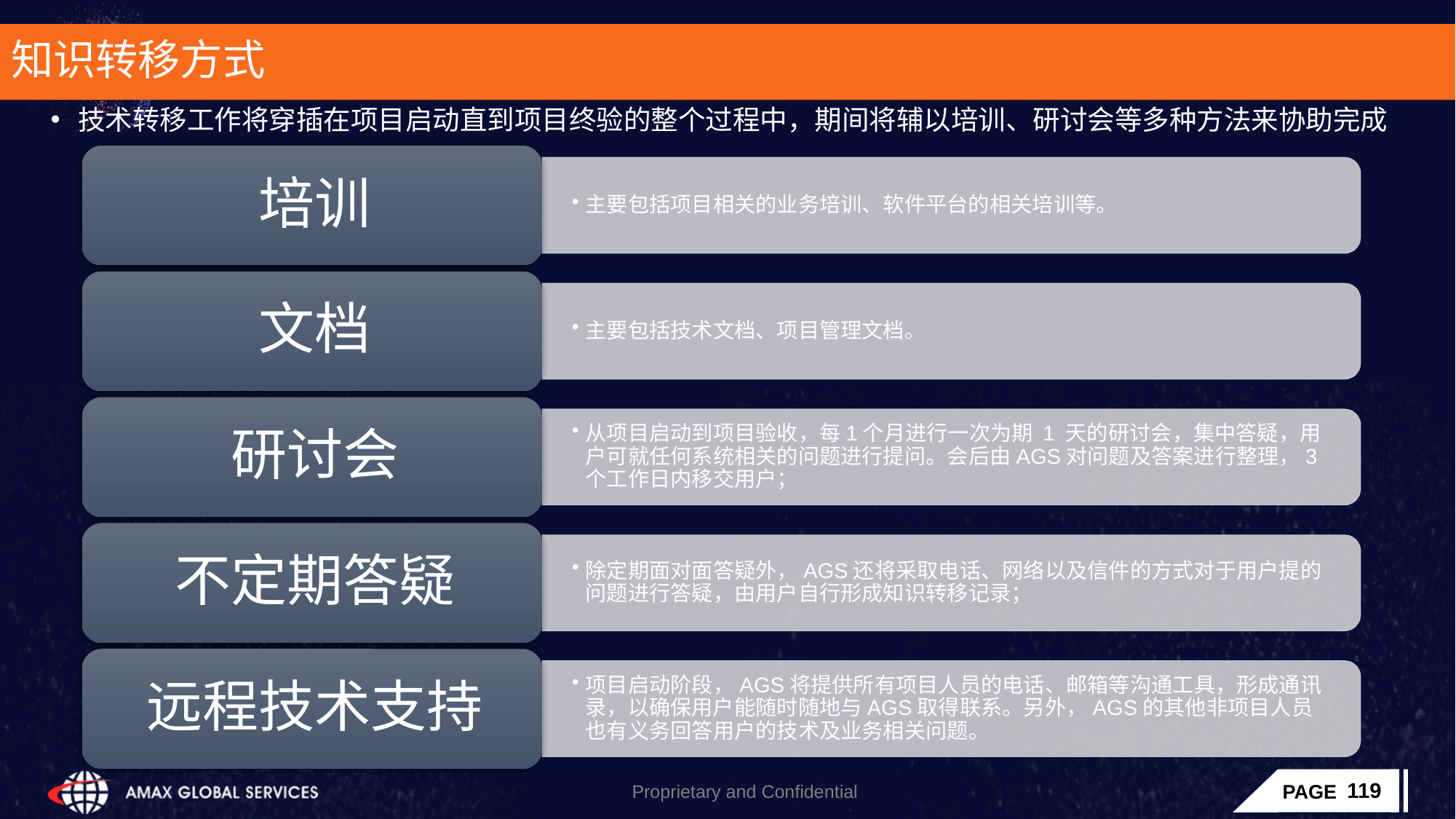

# 知识转移方式
技术转移工作将穿插在项目启动直到项目终验的整个过程中，期间将辅以培训、研讨会等多种方法来协助完成
主要包括项目相关的业务培训、软件平台的相关培训等。
培训
主要包括技术文档、项目管理文档。
文档
从项目启动到项目验收，每1个月进行一次为期 1 天的研讨会，集中答疑，用户可就任何系统相关的问题进行提问。会后由AGS对问题及答案进行整理，3 个工作日内移交用户；
研讨会
除定期面对面答疑外，AGS还将采取电话、网络以及信件的方式对于用户提的问题进行答疑，由用户自行形成知识转移记录；
不定期答疑
项目启动阶段，AGS将提供所有项目人员的电话、邮箱等沟通工具，形成通讯录，以确保用户能随时随地与AGS取得联系。另外，AGS的其他非项目人员也有义务回答用户的技术及业务相关问题。
远程技术支持